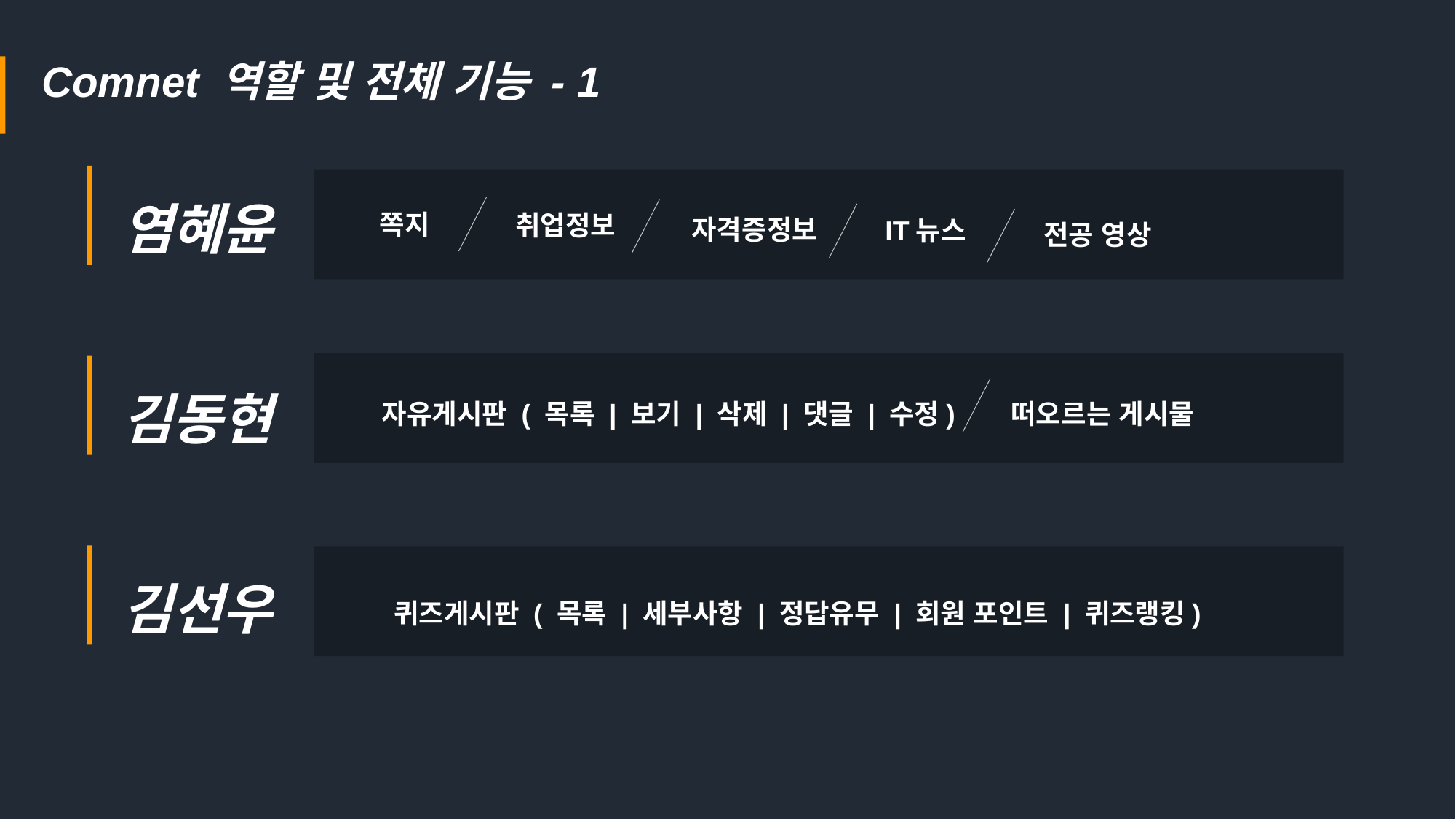

Comnet 역할 및 전체 기능 - 1

염혜윤

쪽지
취업정보
자격증정보
IT뉴스
전공 영상
김동현

자유게시판 ( 목록 | 보기 | 삭제 | 댓글 | 수정)
떠오르는 게시물
김선우

퀴즈게시판 ( 목록 | 세부사항 | 정답유무 | 회원 포인트 | 퀴즈랭킹)